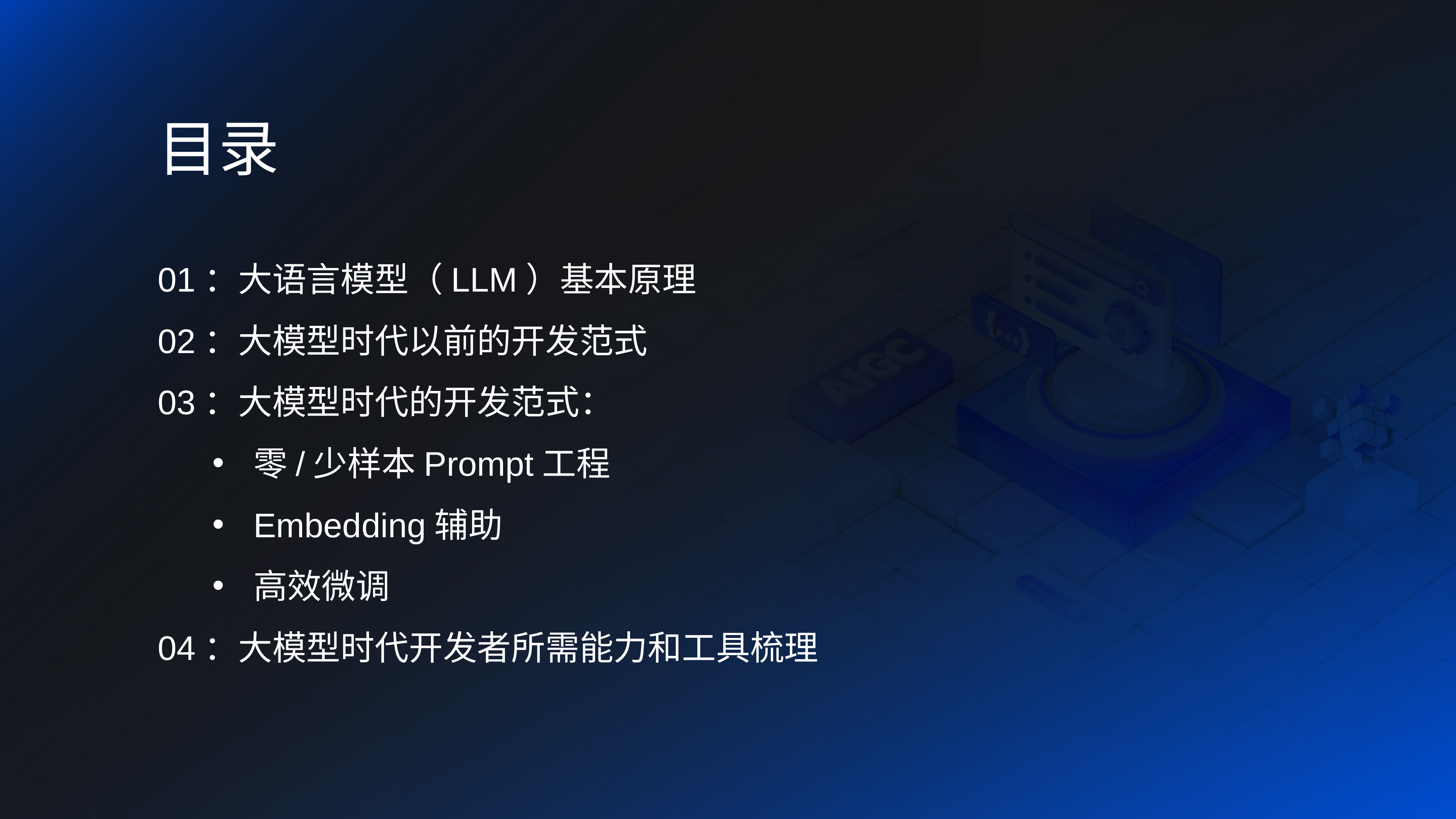

目录
01：大语言模型（LLM）基本原理
02：大模型时代以前的开发范式
03：大模型时代的开发范式：
零/少样本Prompt工程
Embedding辅助
高效微调
04：大模型时代开发者所需能力和工具梳理